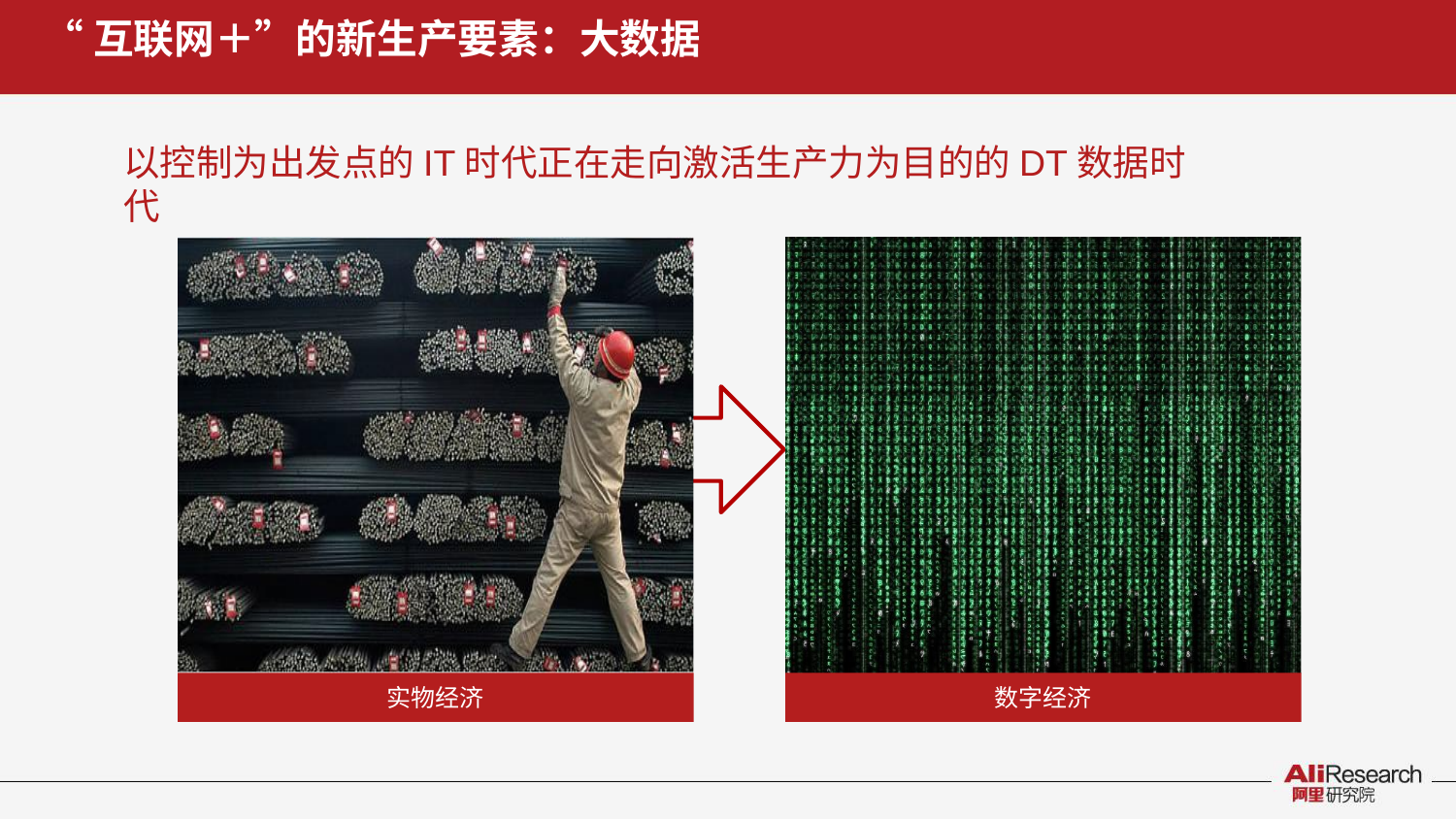

# “互联网＋”的新生产要素：大数据
以控制为出发点的IT时代正在走向激活生产力为目的的DT数据时代

实物经济
数字经济